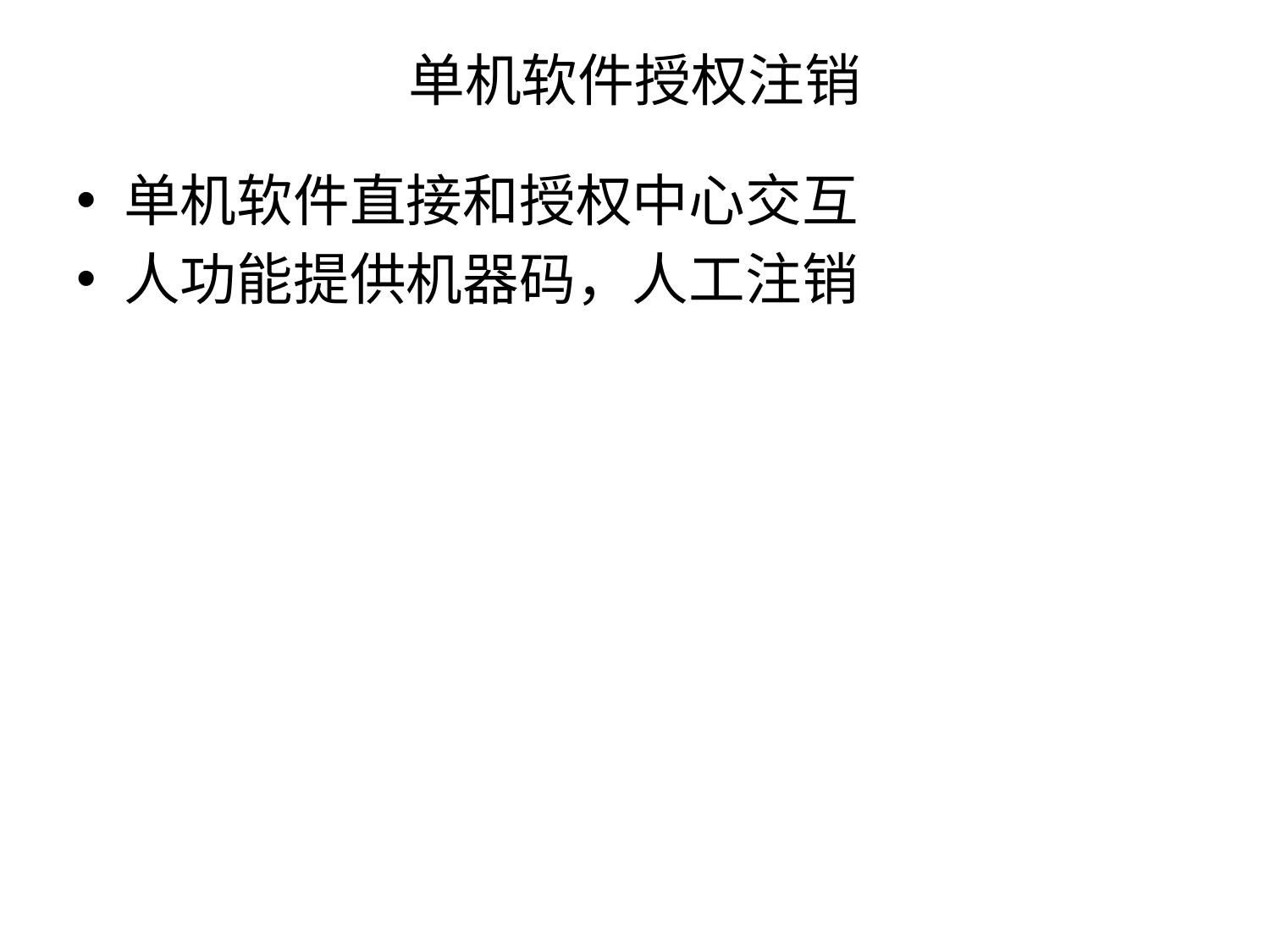

# 单机软件授权注销
单机软件直接和授权中心交互
人功能提供机器码，人工注销